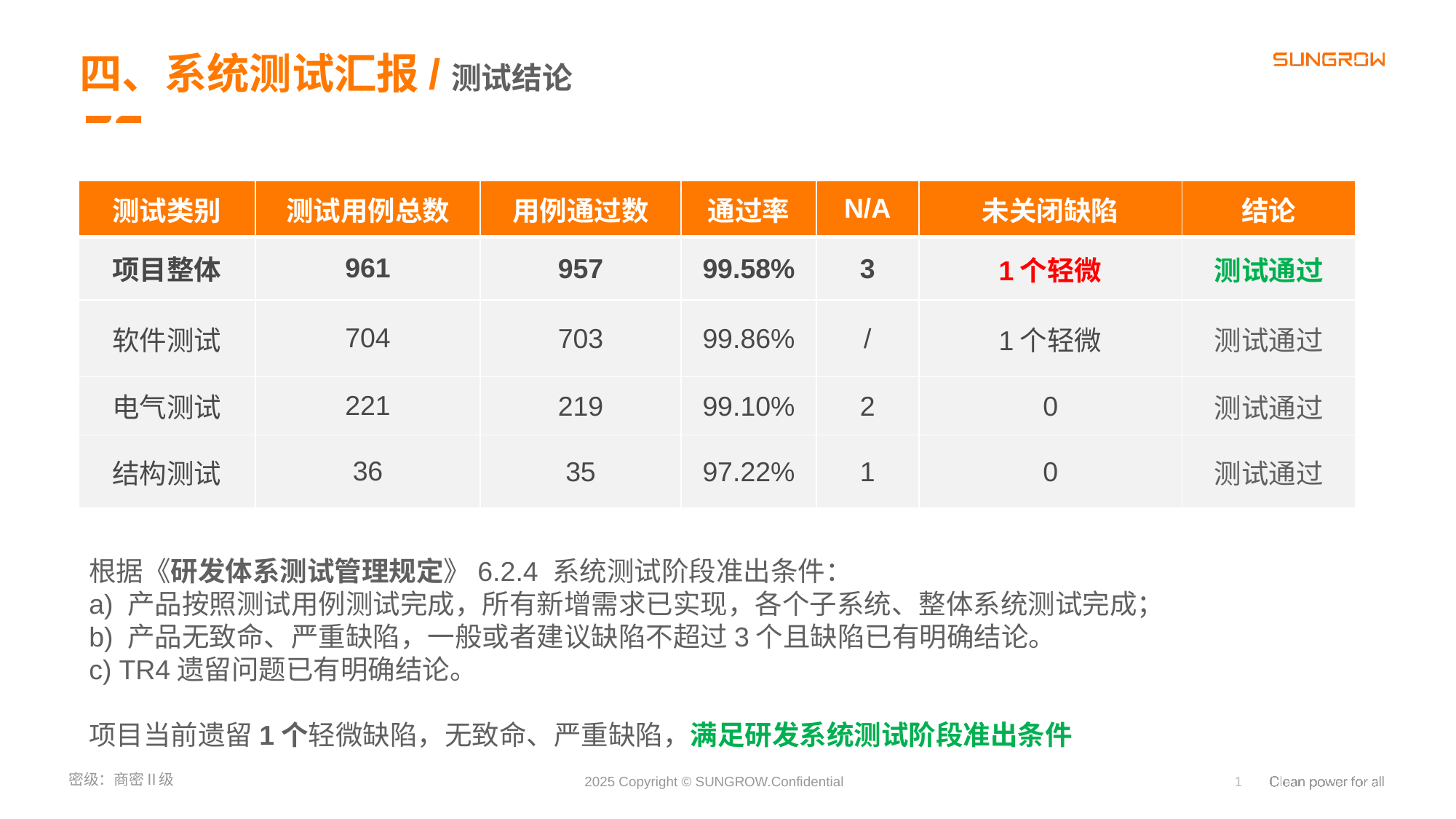

四、系统测试汇报/测试结论
| 测试类别 | 测试用例总数 | 用例通过数 | 通过率 | N/A | 未关闭缺陷 | 结论 |
| --- | --- | --- | --- | --- | --- | --- |
| 项目整体 | 961 | 957 | 99.58% | 3 | 1个轻微 | 测试通过 |
| 软件测试 | 704 | 703 | 99.86% | / | 1个轻微 | 测试通过 |
| 电气测试 | 221 | 219 | 99.10% | 2 | 0 | 测试通过 |
| 结构测试 | 36 | 35 | 97.22% | 1 | 0 | 测试通过 |
根据《研发体系测试管理规定》6.2.4 系统测试阶段准出条件：
a) 产品按照测试用例测试完成，所有新增需求已实现，各个子系统、整体系统测试完成；
b) 产品无致命、严重缺陷，一般或者建议缺陷不超过3个且缺陷已有明确结论。
c) TR4遗留问题已有明确结论。

项目当前遗留1个轻微缺陷，无致命、严重缺陷，满足研发系统测试阶段准出条件
1